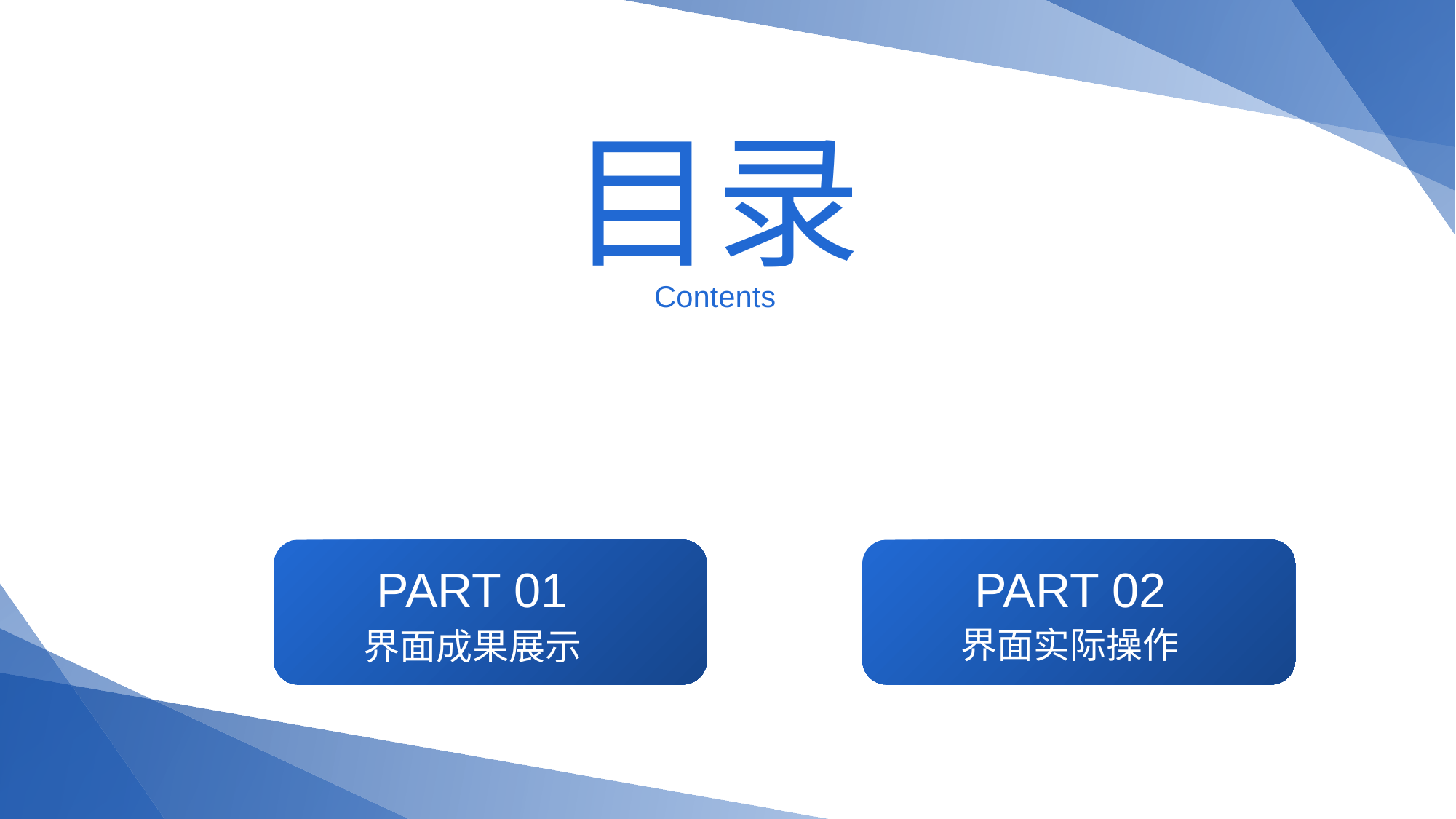

目录
Contents

PART 01
界面成果展示

PART 02
界面实际操作